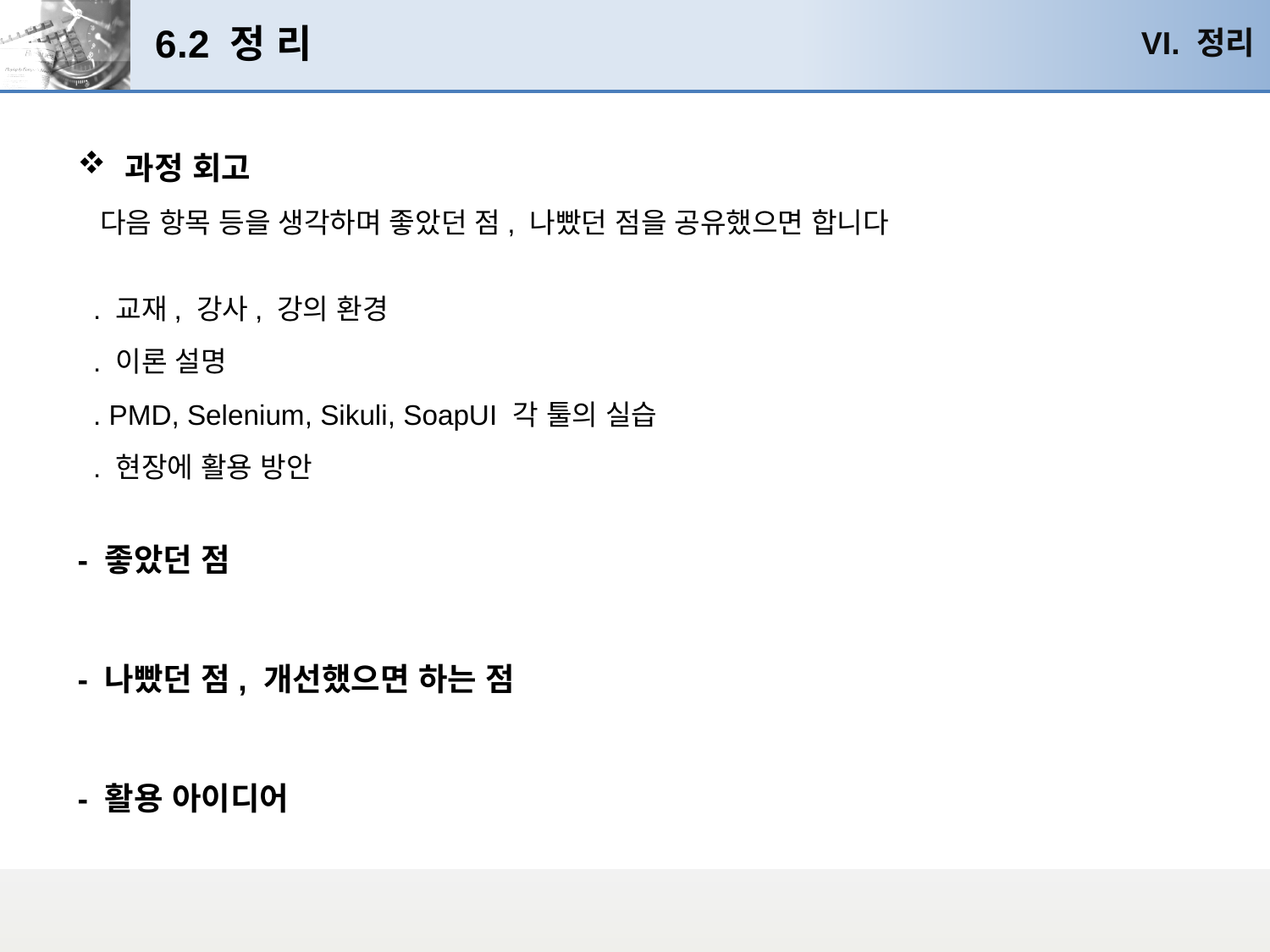

# 6.2 정 리
VI. 정리
과정 회고
  다음 항목 등을 생각하며 좋았던 점, 나빴던 점을 공유했으면 합니다

  . 교재, 강사, 강의 환경
  . 이론 설명
  . PMD, Selenium, Sikuli, SoapUI 각 툴의 실습
  . 현장에 활용 방안

- 좋았던 점

- 나빴던 점, 개선했으면 하는 점

- 활용 아이디어